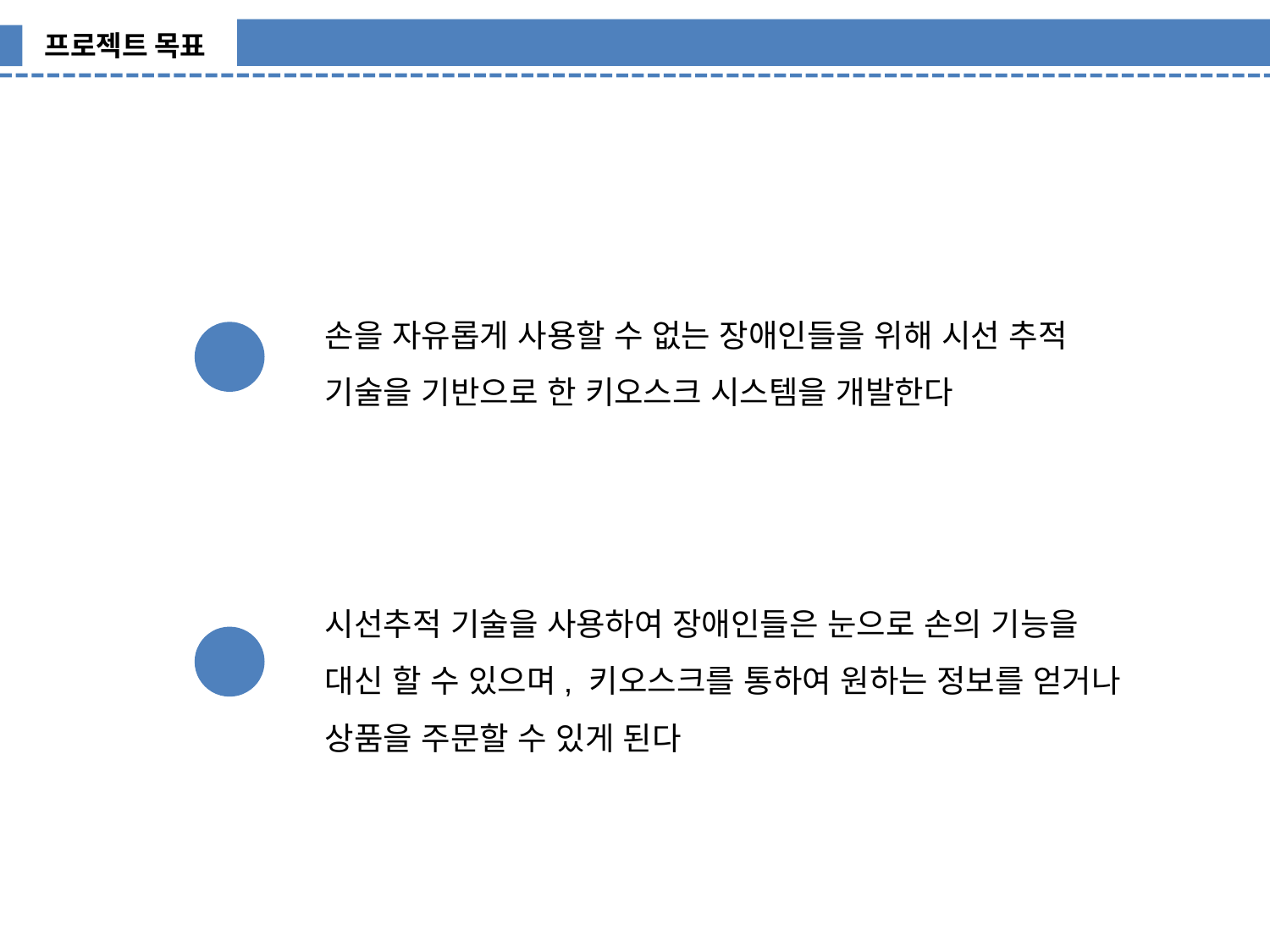

프로젝트 목표

손을 자유롭게 사용할 수 없는 장애인들을 위해 시선 추적 기술을 기반으로 한 키오스크 시스템을 개발한다

시선추적 기술을 사용하여 장애인들은 눈으로 손의 기능을 대신 할 수 있으며, 키오스크를 통하여 원하는 정보를 얻거나 상품을 주문할 수 있게 된다